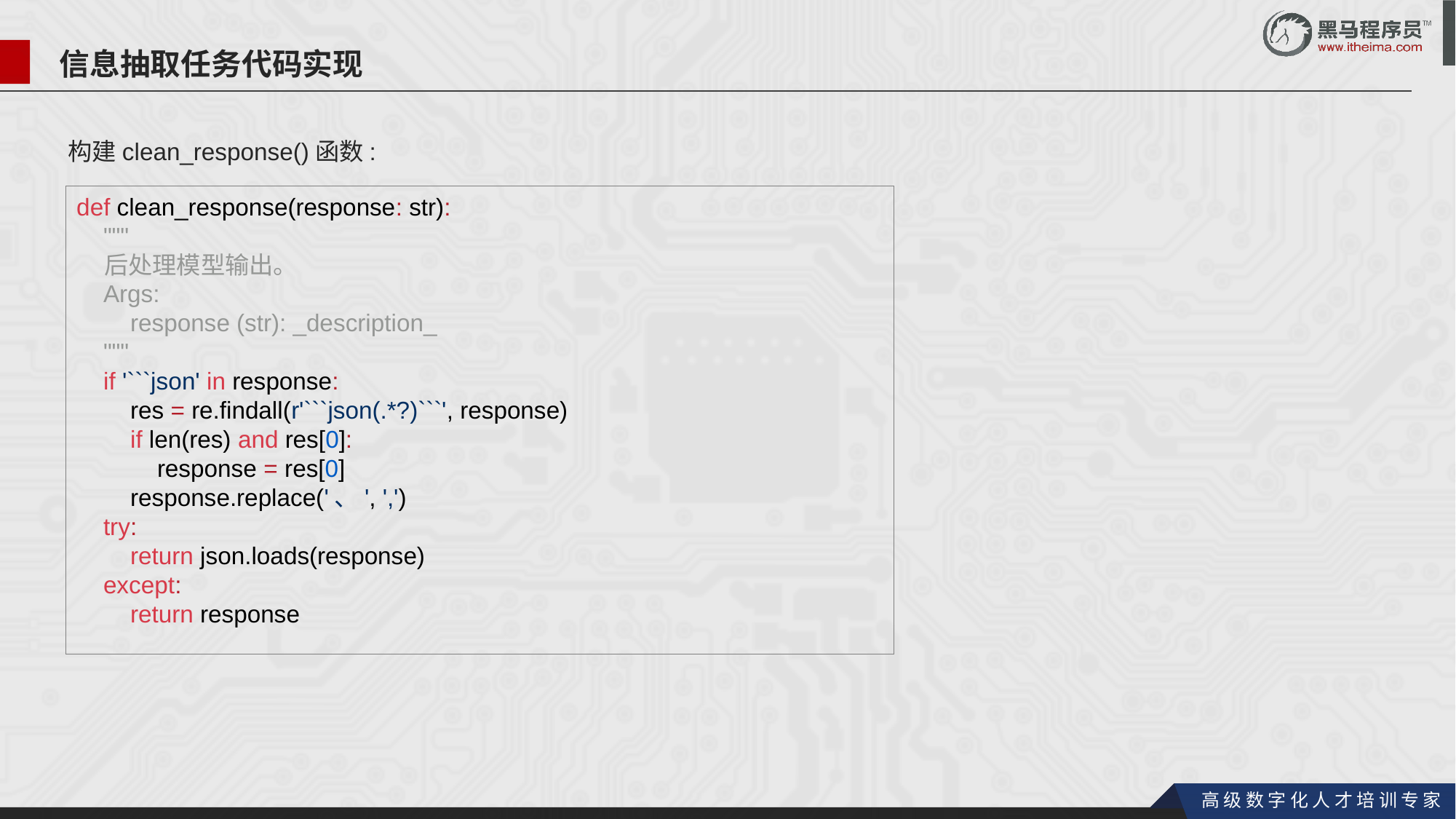

信息抽取任务代码实现
构建clean_response()函数:
def clean_response(response: str):
    """
    后处理模型输出。
    Args:
        response (str): _description_
    """
    if '```json' in response:
        res = re.findall(r'```json(.*?)```', response)
        if len(res) and res[0]:
            response = res[0]
        response.replace('、', ',')
    try:
        return json.loads(response)
    except:
        return response